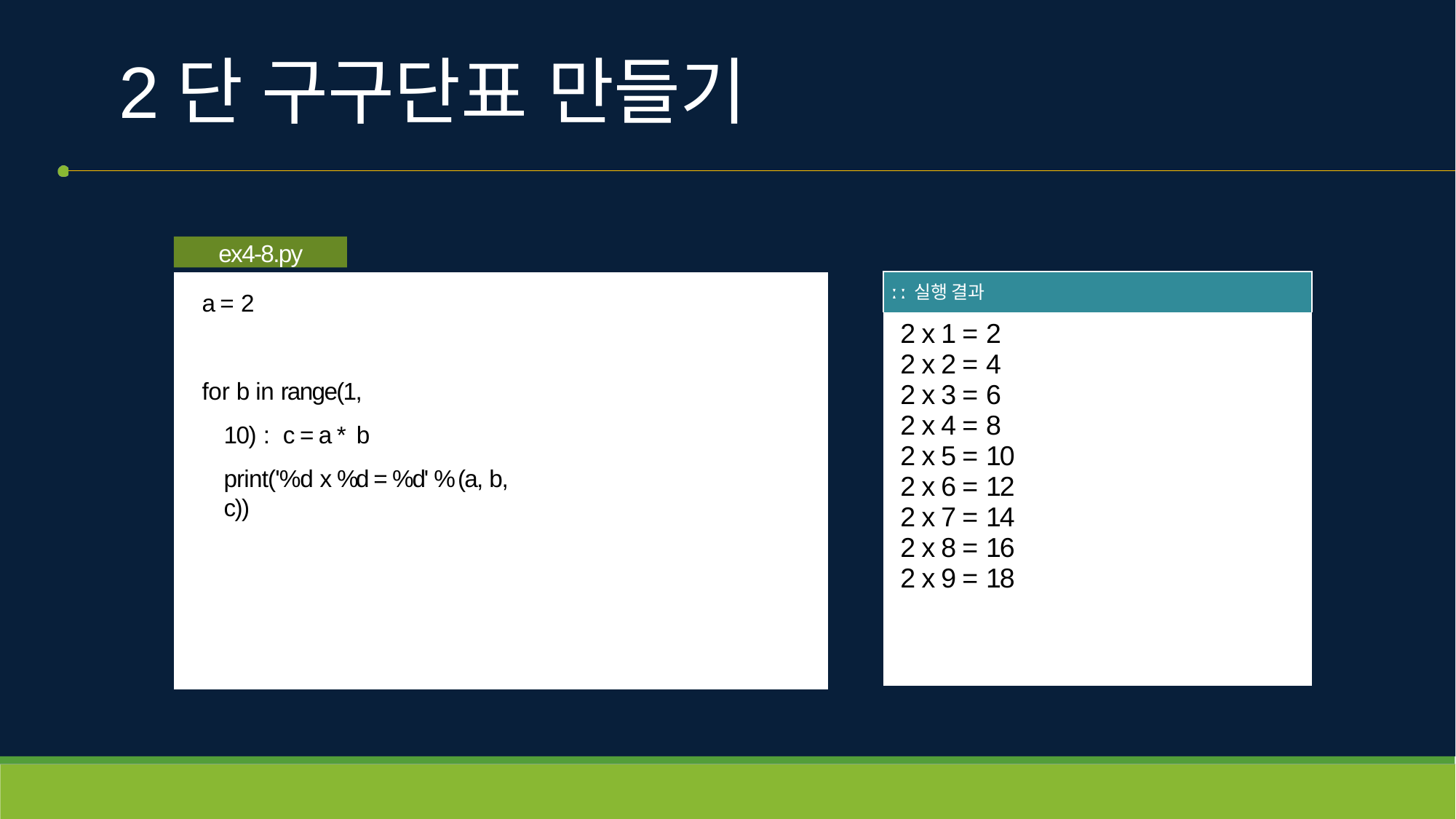

# 2단 구구단표 만들기

ex4-8.py
| ː ː 실행 결과 |
| --- |
| 2 x 1 = 2 2 x 2 = 4 2 x 3 = 6 2 x 4 = 8 2 x 5 = 10 2 x 6 = 12 2 x 7 = 14 2 x 8 = 16 2 x 9 = 18 |

a = 2

for b in range(1, 10) :  c = a * b
print('%d x %d = %d' % (a, b, c))